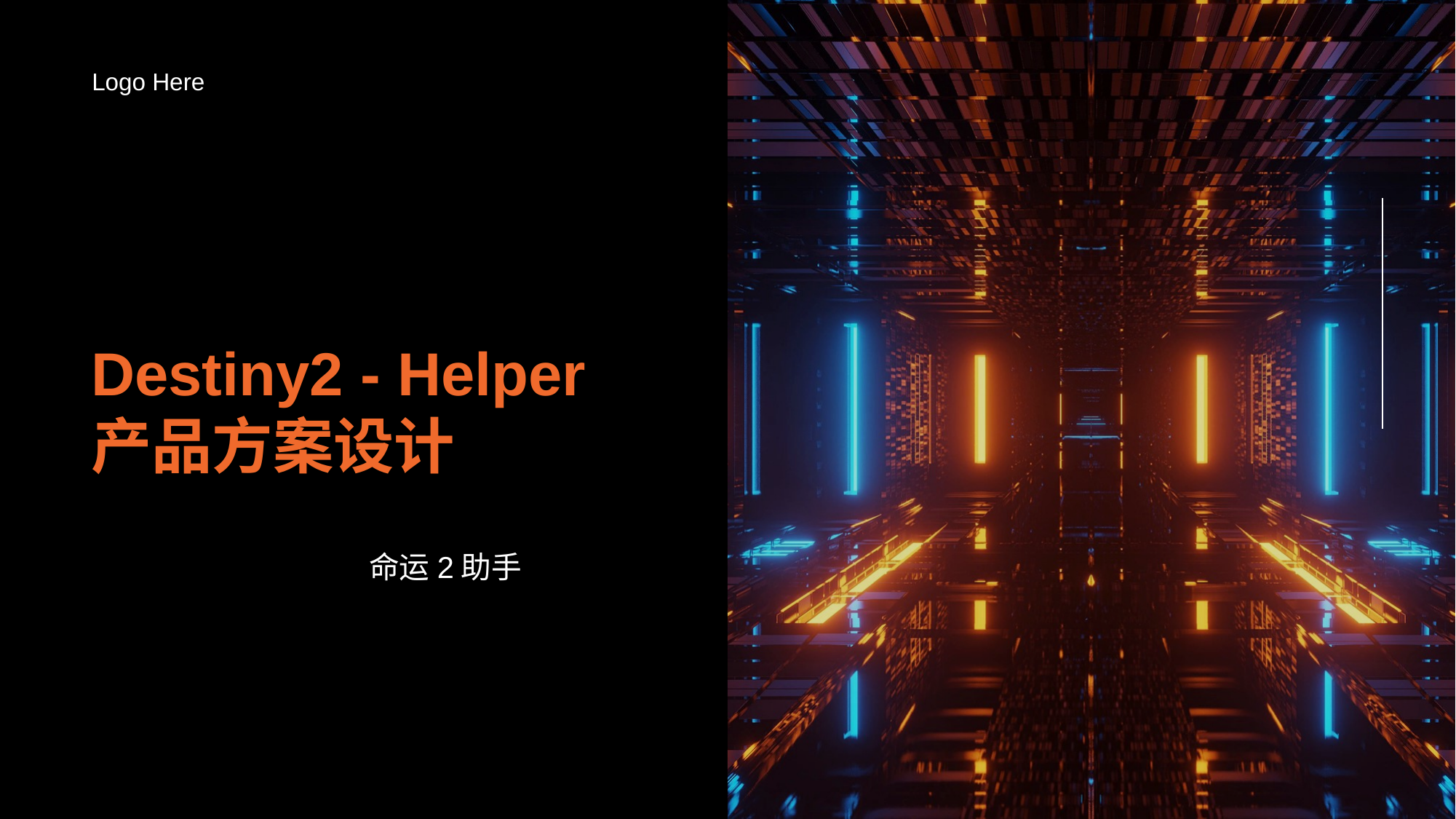

Logo Here
# Destiny2 - Helper 产品方案设计
命运2助手